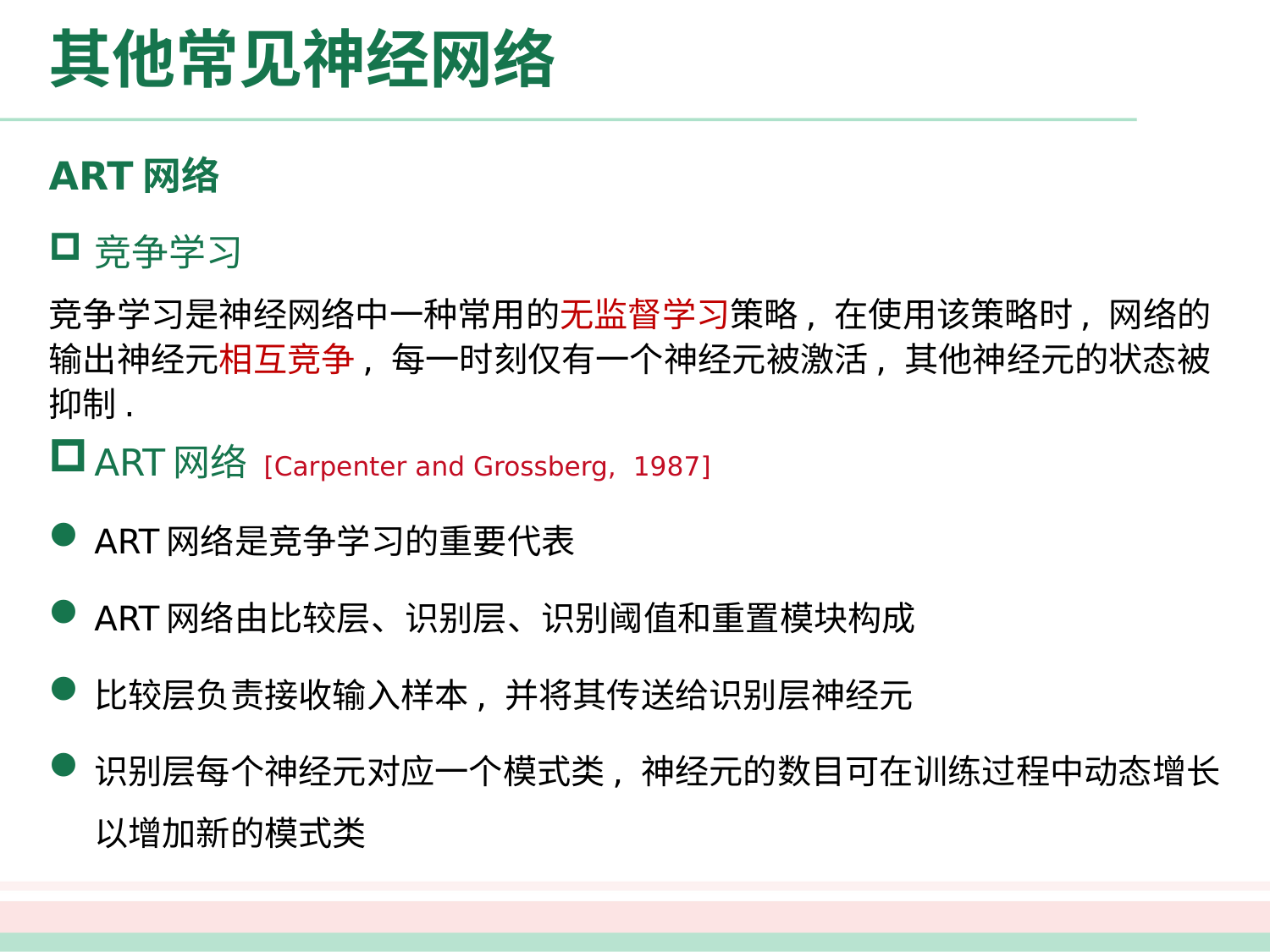

# 其他常见神经网络
ART网络
竞争学习
竞争学习是神经网络中一种常用的无监督学习策略, 在使用该策略时, 网络的输出神经元相互竞争, 每一时刻仅有一个神经元被激活, 其他神经元的状态被抑制.
ART网络 [Carpenter and Grossberg,  1987]
ART网络是竞争学习的重要代表
ART网络由比较层、识别层、识别阈值和重置模块构成
比较层负责接收输入样本, 并将其传送给识别层神经元
识别层每个神经元对应一个模式类, 神经元的数目可在训练过程中动态增长以增加新的模式类